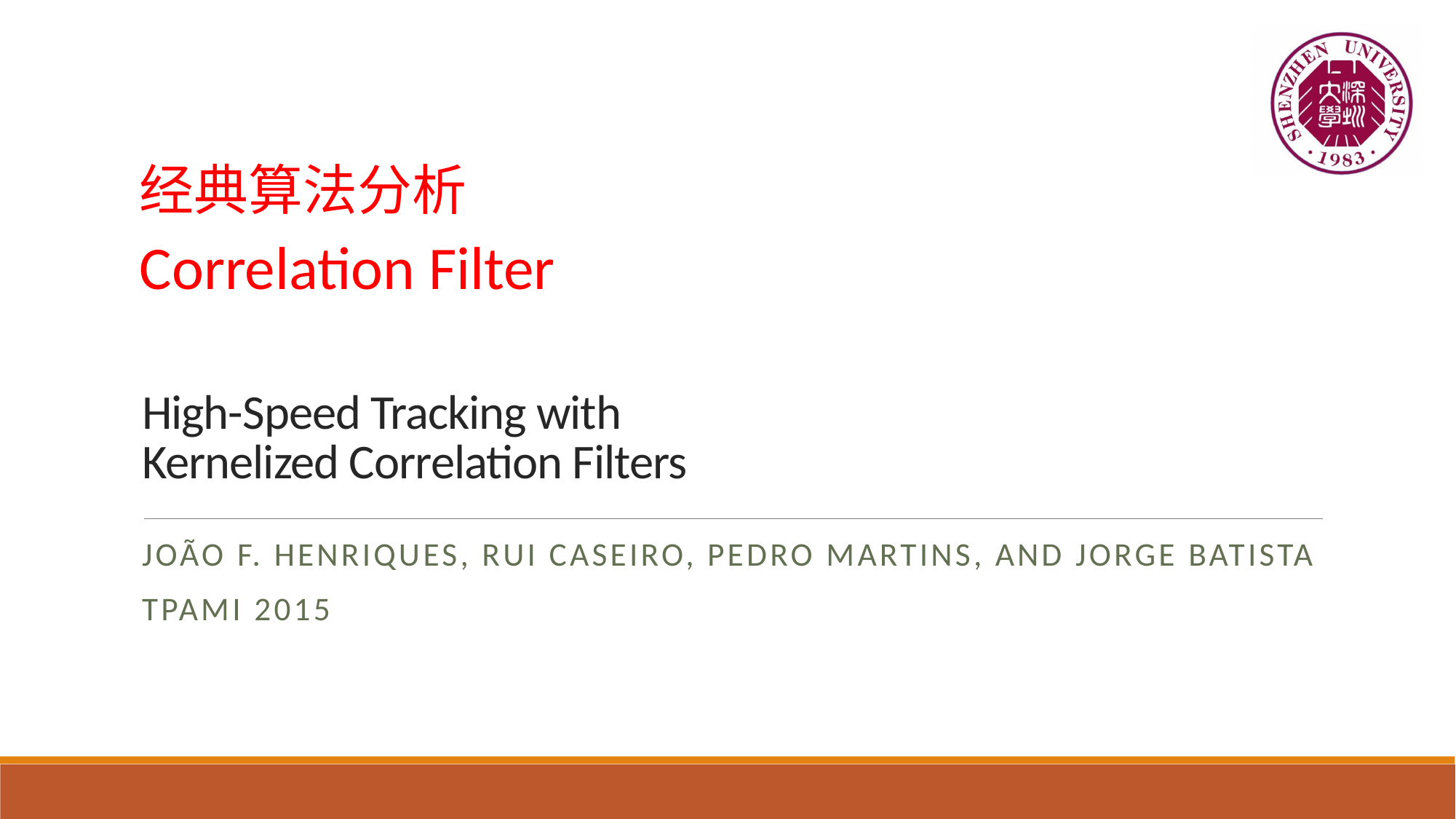

经典算法分析
Correlation Filter
# High-Speed Tracking with Kernelized Correlation Filters
João F. Henriques, Rui Caseiro, Pedro Martins, and Jorge Batista
tPAMI 2015